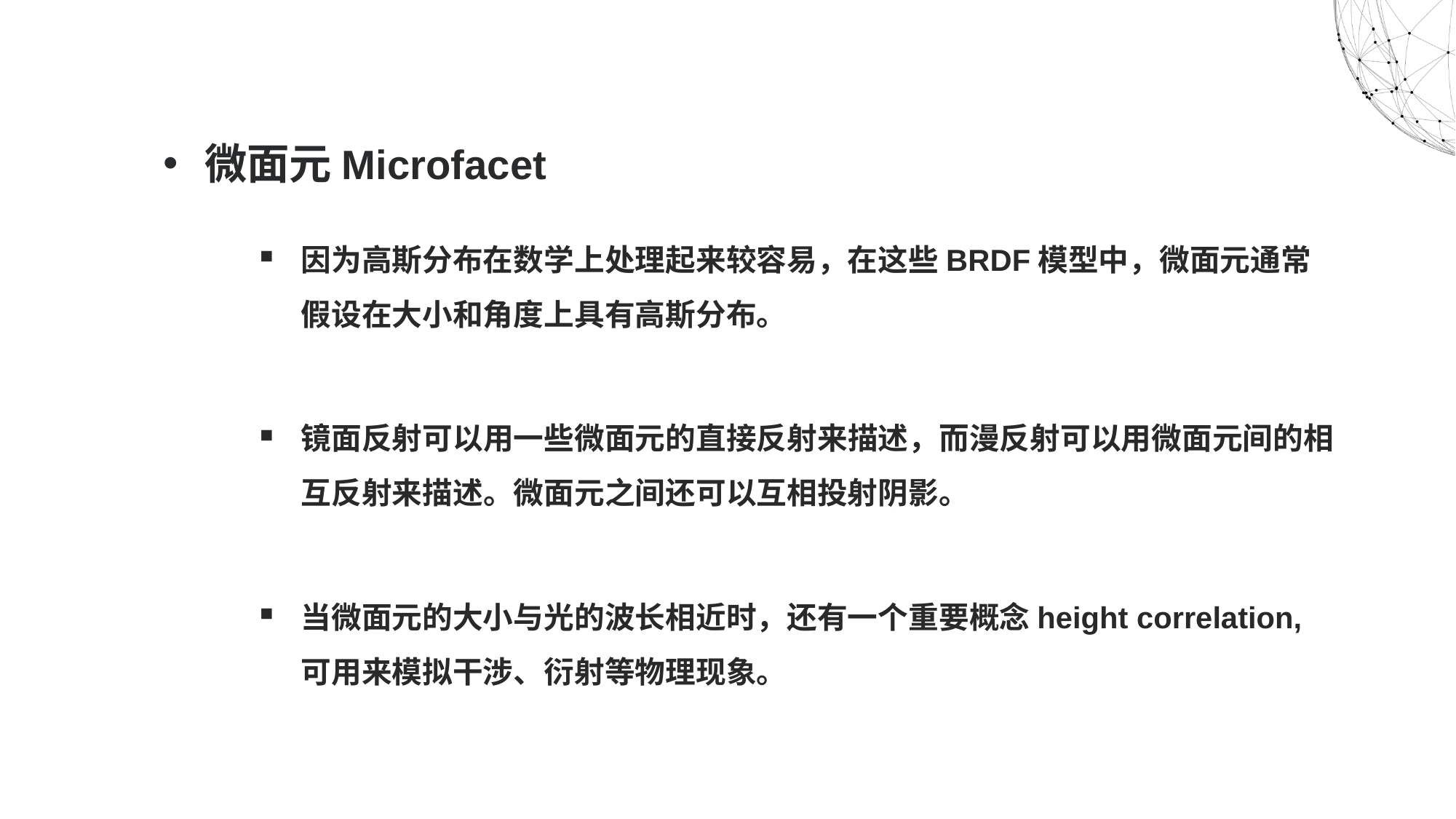

# 微面元Microfacet
因为高斯分布在数学上处理起来较容易，在这些BRDF模型中，微面元通常假设在大小和角度上具有高斯分布。

镜面反射可以用一些微面元的直接反射来描述，而漫反射可以用微面元间的相互反射来描述。微面元之间还可以互相投射阴影。

当微面元的大小与光的波长相近时，还有一个重要概念height correlation, 可用来模拟干涉、衍射等物理现象。